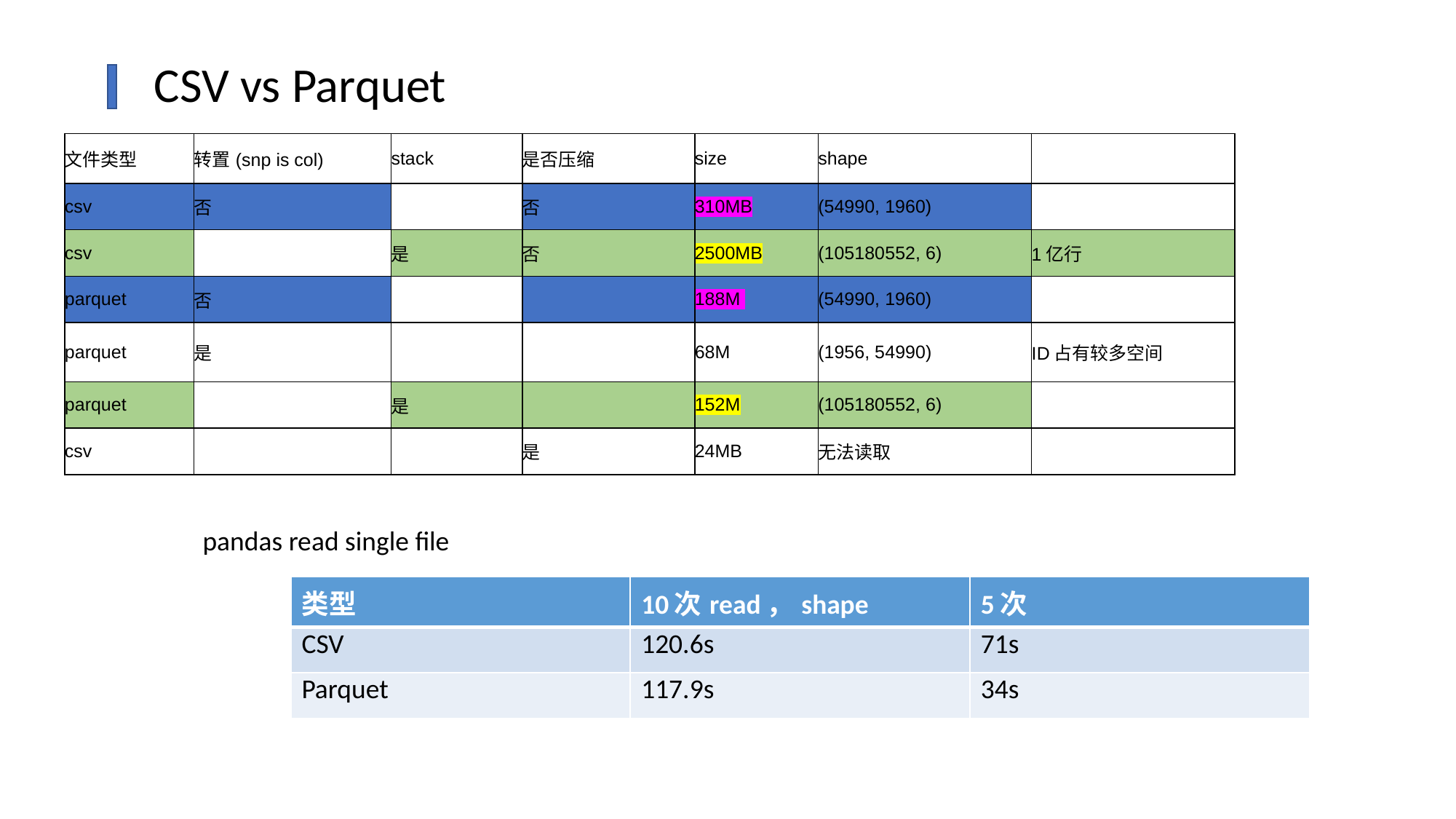

# CSV vs Parquet

| 文件类型 | 转置(snp is col) | stack | 是否压缩 | size | shape |  |
| --- | --- | --- | --- | --- | --- | --- |
| csv | 否 |  | 否 | 310MB | (54990, 1960) |  |
| csv |  | 是 | 否 | 2500MB | (105180552, 6) | 1亿行 |
| parquet | 否 |  |  | 188M | (54990, 1960) |  |
| parquet | 是 |  |  | 68M | (1956, 54990) | ID占有较多空间 |
| parquet |  | 是 |  | 152M | (105180552, 6) |  |
| csv |  |  | 是 | 24MB | 无法读取 |  |
pandas read single file
| 类型 | 10次read，shape | 5次 |
| --- | --- | --- |
| CSV | 120.6s | 71s |
| Parquet | 117.9s | 34s |